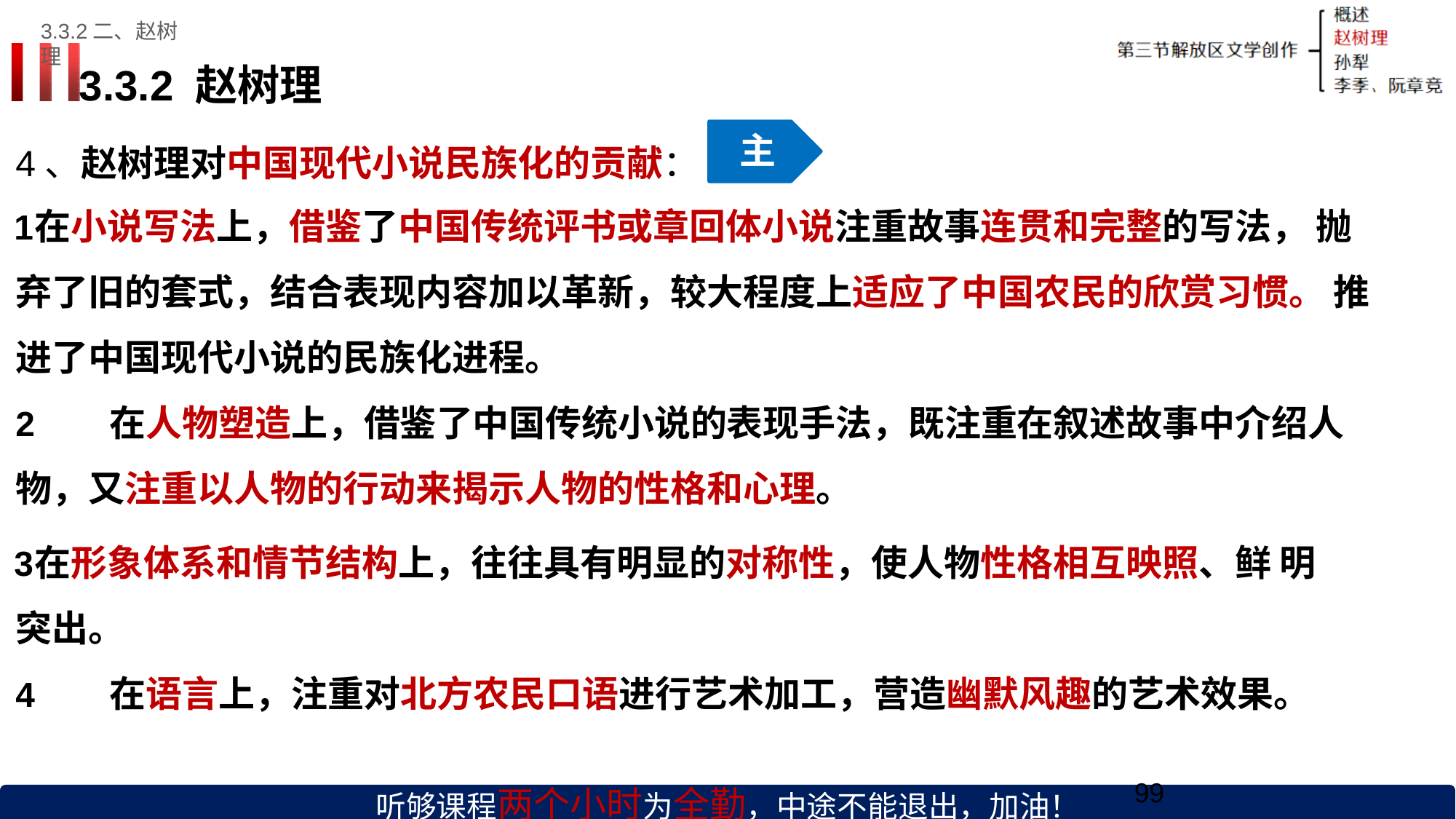

3.3.2二、赵树理

# 3.3.2 赵树理

主
4、赵树理对中国现代小说民族化的贡献：
在小说写法上，借鉴了中国传统评书或章回体小说注重故事连贯和完整的写法， 抛弃了旧的套式，结合表现内容加以革新，较大程度上适应了中国农民的欣赏习惯。 推进了中国现代小说的民族化进程。
在人物塑造上，借鉴了中国传统小说的表现手法，既注重在叙述故事中介绍人
物，又注重以人物的行动来揭示人物的性格和心理。
在形象体系和情节结构上，往往具有明显的对称性，使人物性格相互映照、鲜 明突出。
在语言上，注重对北方农民口语进行艺术加工，营造幽默风趣的艺术效果。
99

听够课程两个小时为全勤，中途不能退出，加油！